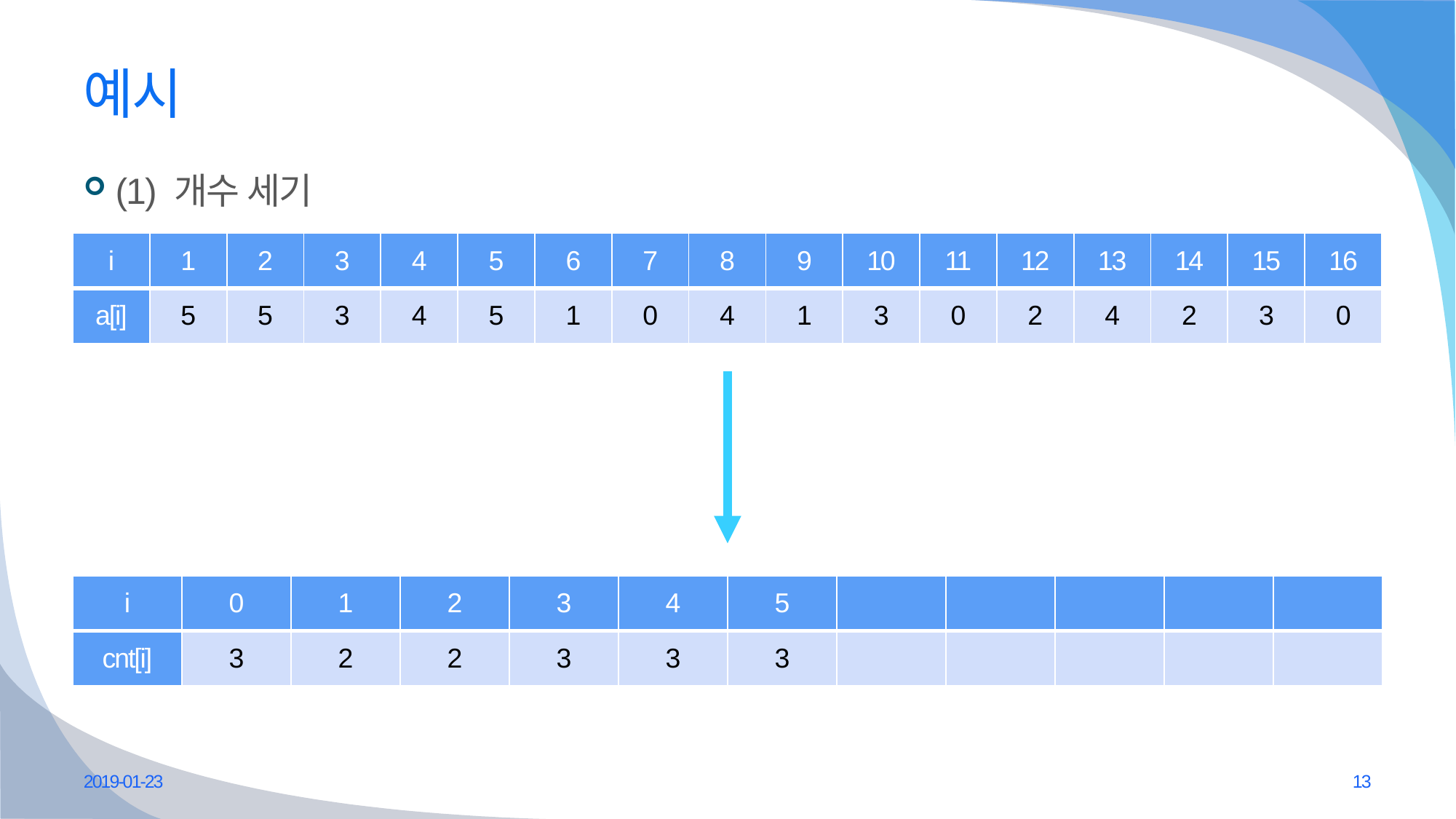

# 예시
(1) 개수 세기
| i | 1 | 2 | 3 | 4 | 5 | 6 | 7 | 8 | 9 | 10 | 11 | 12 | 13 | 14 | 15 | 16 |
| --- | --- | --- | --- | --- | --- | --- | --- | --- | --- | --- | --- | --- | --- | --- | --- | --- |
| a[i] | 5 | 5 | 3 | 4 | 5 | 1 | 0 | 4 | 1 | 3 | 0 | 2 | 4 | 2 | 3 | 0 |
| i | 0 | 1 | 2 | 3 | 4 | 5 |  |  |  |  |  |
| --- | --- | --- | --- | --- | --- | --- | --- | --- | --- | --- | --- |
| cnt[i] | 3 | 2 | 2 | 3 | 3 | 3 |  |  |  |  |  |
2019-01-23
13